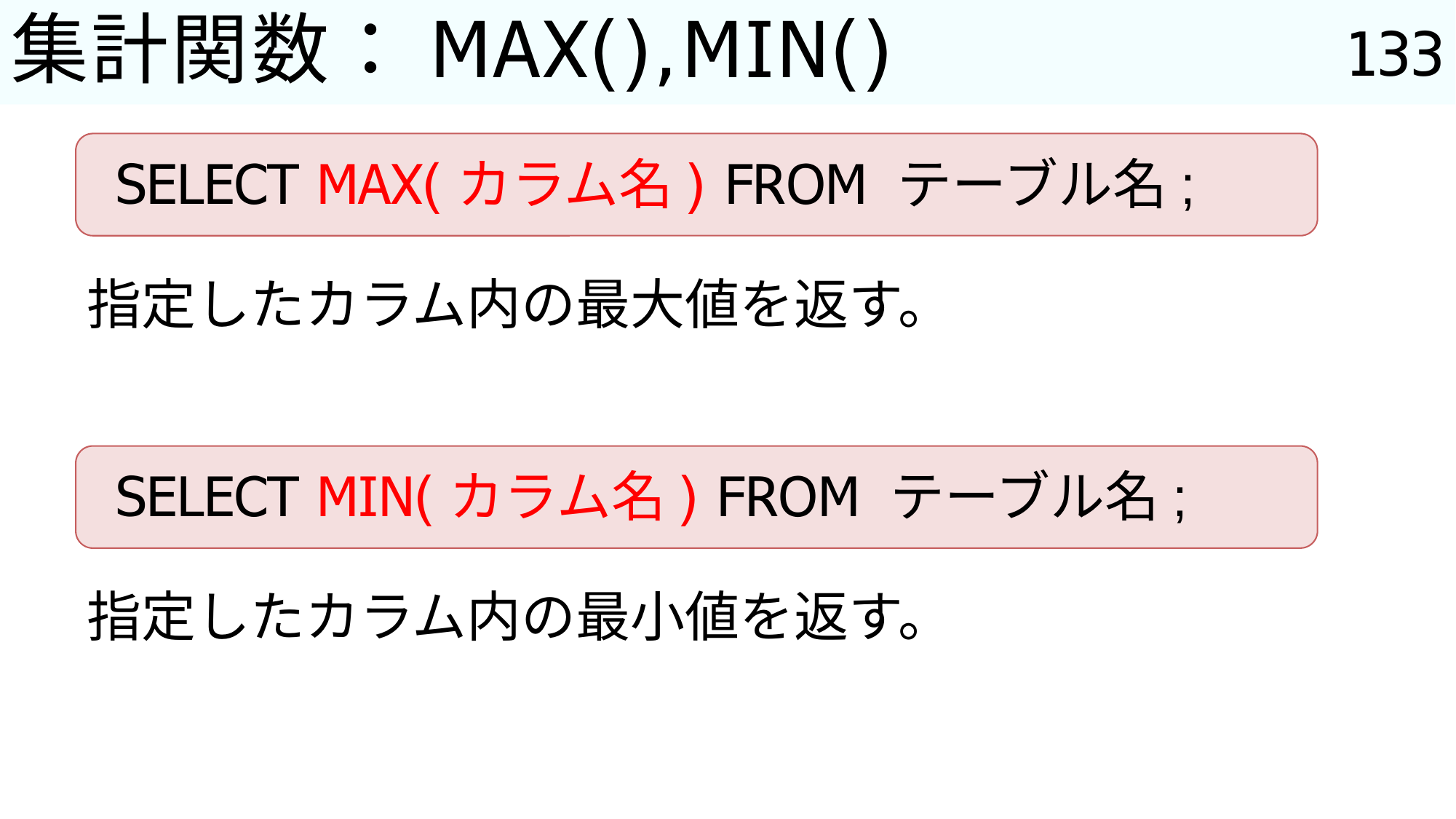

133
# 集計関数：MAX(),MIN()

SELECT MAX(カラム名) FROM テーブル名;
指定したカラム内の最大値を返す。

SELECT MIN(カラム名) FROM テーブル名;
指定したカラム内の最小値を返す。